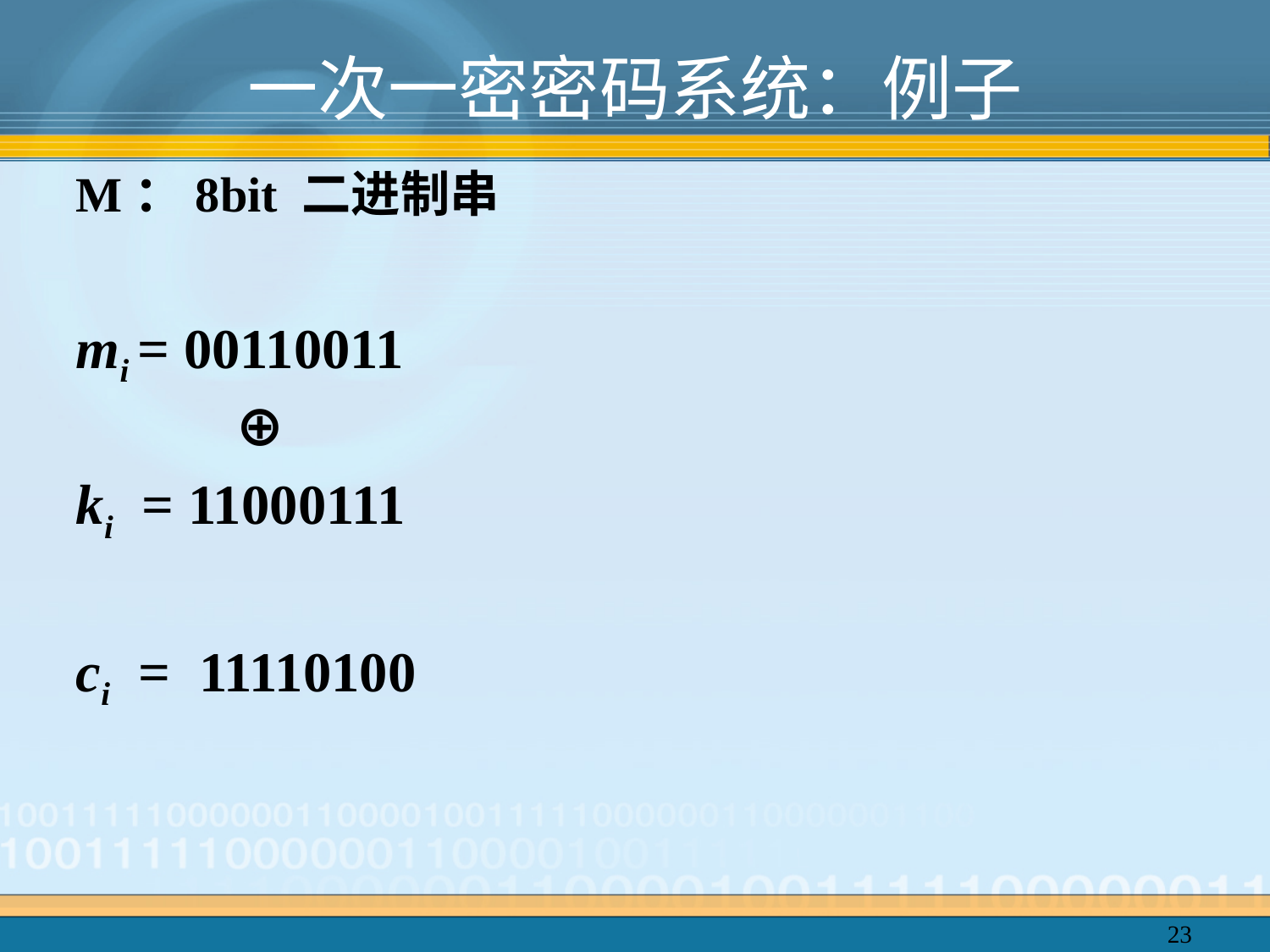

# 一次一密密码系统：例子
M：8bit 二进制串

mi = 00110011
        ⊕
ki  = 11000111

ci  =  11110100

23